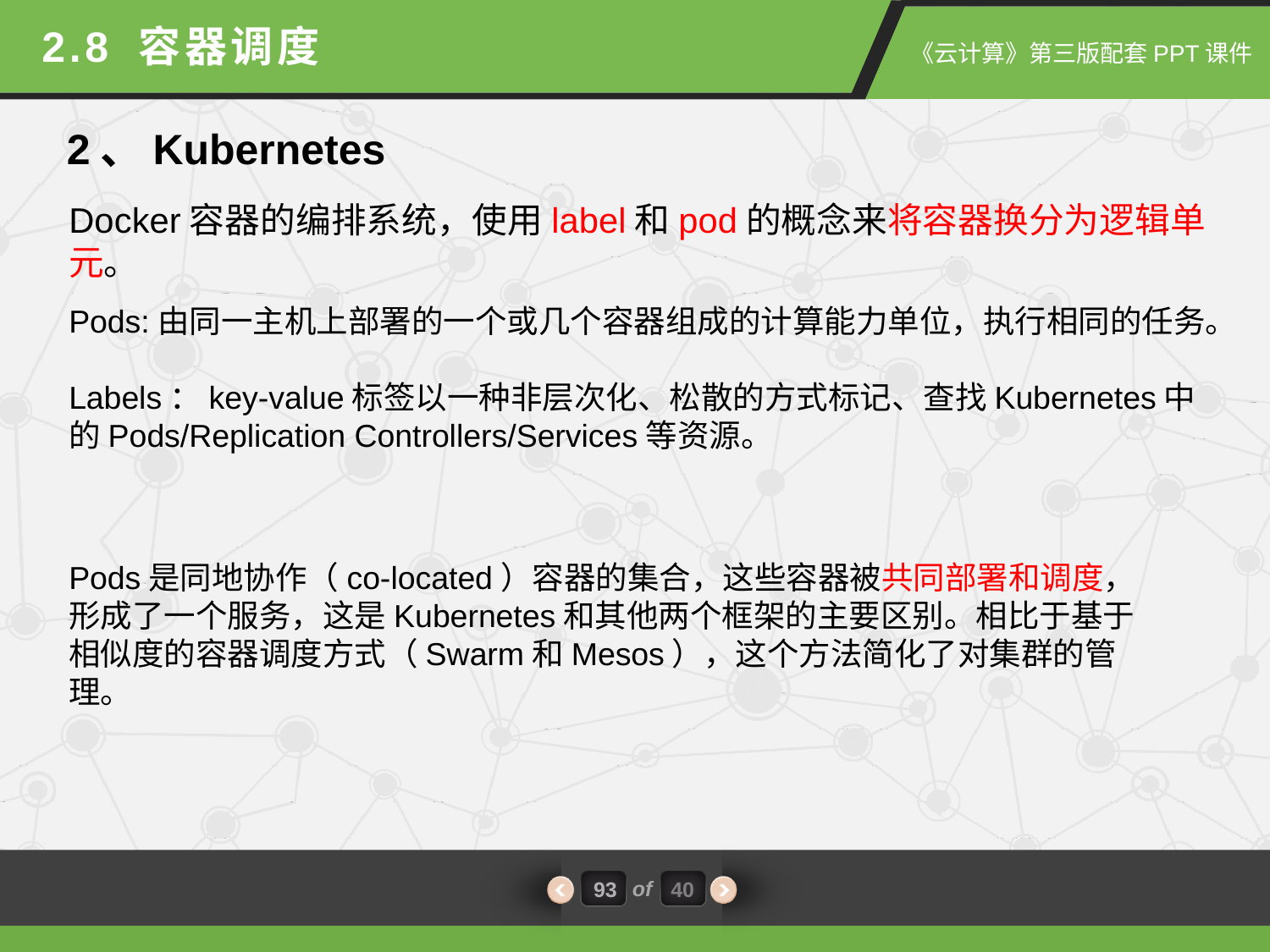

2.8 容器调度
2、Kubernetes
Docker容器的编排系统，使用label和pod的概念来将容器换分为逻辑单元。
Pods:由同一主机上部署的一个或几个容器组成的计算能力单位，执行相同的任务。

Labels：key-value标签以一种非层次化、松散的方式标记、查找Kubernetes中的Pods/Replication Controllers/Services等资源。
Pods是同地协作（co-located）容器的集合，这些容器被共同部署和调度，形成了一个服务，这是Kubernetes和其他两个框架的主要区别。相比于基于相似度的容器调度方式（Swarm和Mesos），这个方法简化了对集群的管理。
93